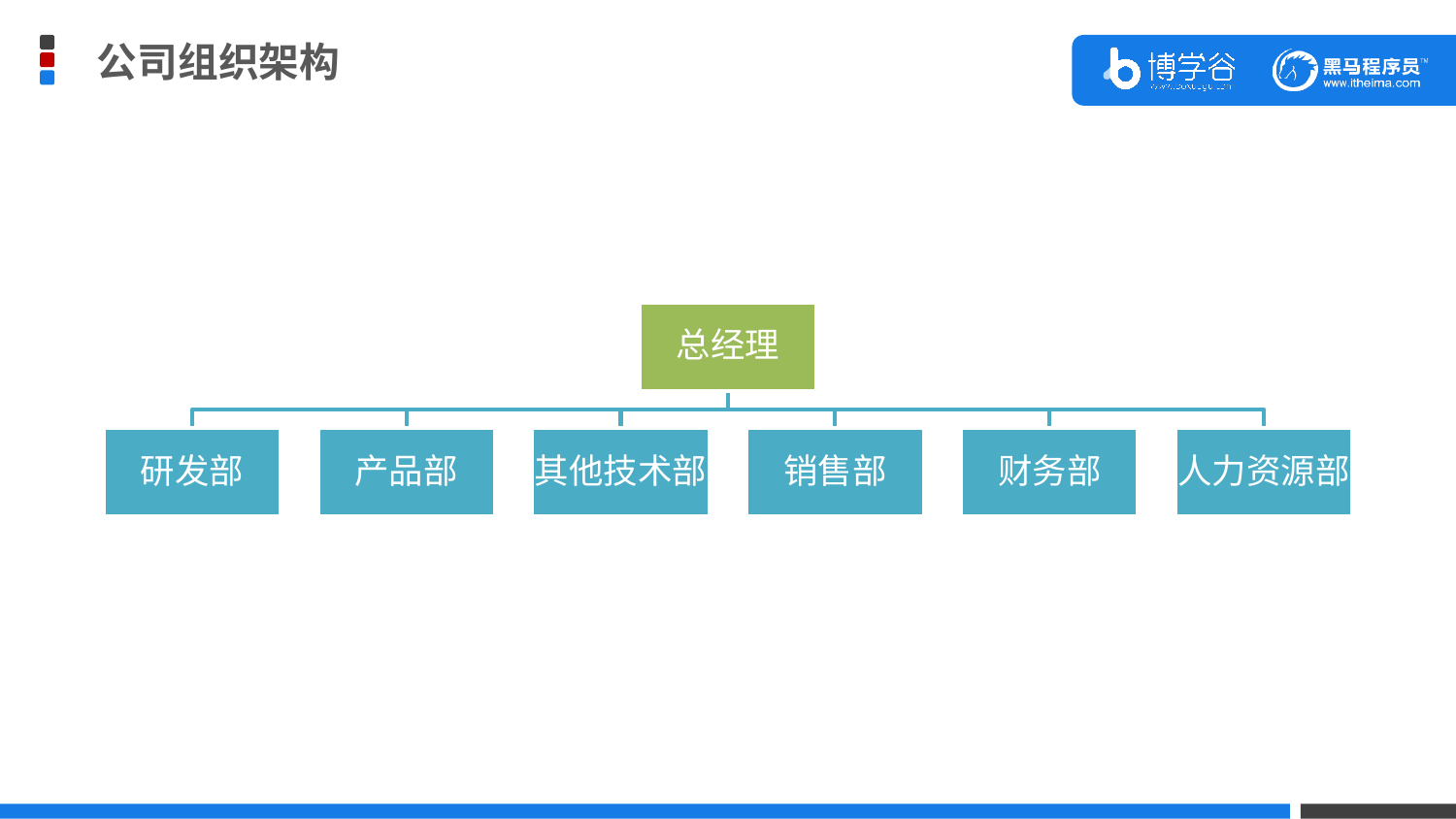

公司组织架构
总经理
研发部
产品部
其他技术部
销售部
财务部
人力资源部